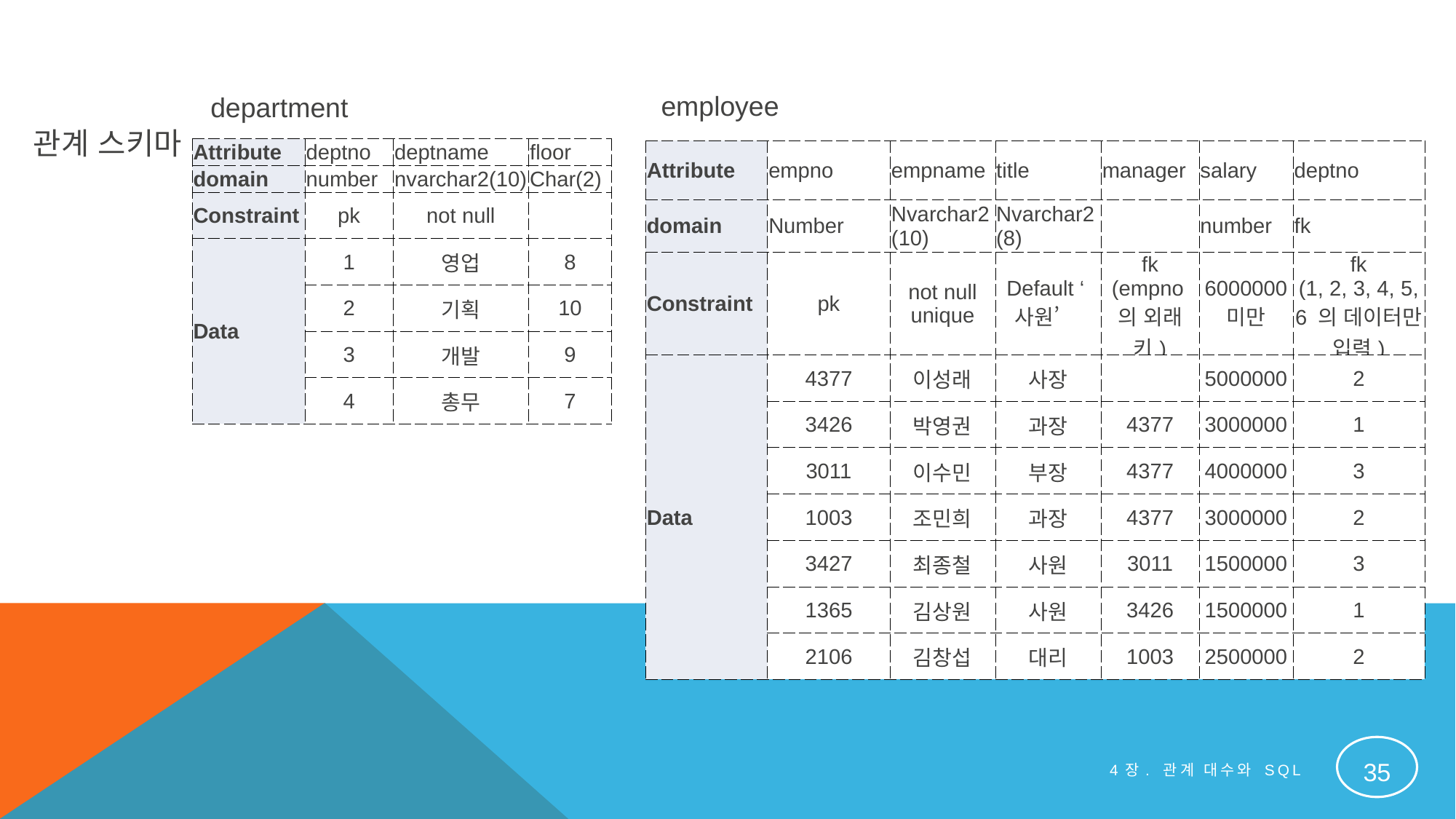

#
employee
department
관계 스키마
| Attribute | deptno | deptname | floor |
| --- | --- | --- | --- |
| domain | number | nvarchar2(10) | Char(2) |
| Constraint | pk | not null |  |
| Data | 1 | 영업 | 8 |
|  | 2 | 기획 | 10 |
|  | 3 | 개발 | 9 |
|  | 4 | 총무 | 7 |
| Attribute | empno | empname | title | manager | salary | deptno |
| --- | --- | --- | --- | --- | --- | --- |
| domain | Number | Nvarchar2(10) | Nvarchar2(8) |  | number | fk |
| Constraint | pk | not null unique | Default ‘사원’ | fk (empno의 외래키) | 6000000 미만 | fk (1, 2, 3, 4, 5, 6 의 데이터만 입력) |
| Data | 4377 | 이성래 | 사장 |  | 5000000 | 2 |
|  | 3426 | 박영권 | 과장 | 4377 | 3000000 | 1 |
|  | 3011 | 이수민 | 부장 | 4377 | 4000000 | 3 |
|  | 1003 | 조민희 | 과장 | 4377 | 3000000 | 2 |
|  | 3427 | 최종철 | 사원 | 3011 | 1500000 | 3 |
|  | 1365 | 김상원 | 사원 | 3426 | 1500000 | 1 |
|  | 2106 | 김창섭 | 대리 | 1003 | 2500000 | 2 |
35
4장. 관계 대수와 SQL